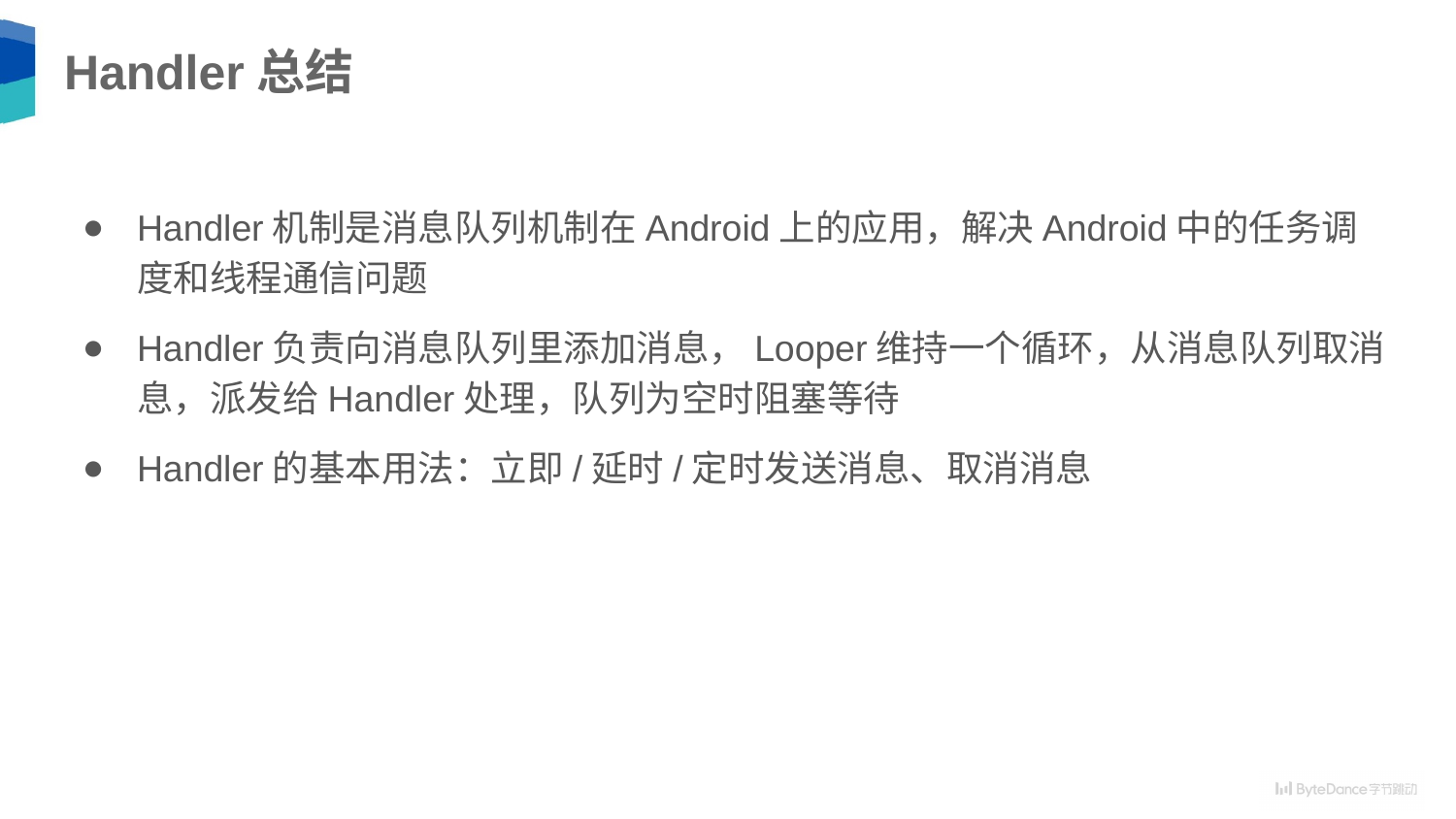

# Handler总结
Handler机制是消息队列机制在Android上的应用，解决Android中的任务调度和线程通信问题
Handler负责向消息队列里添加消息，Looper维持一个循环，从消息队列取消息，派发给Handler处理，队列为空时阻塞等待
Handler的基本用法：立即/延时/定时发送消息、取消消息